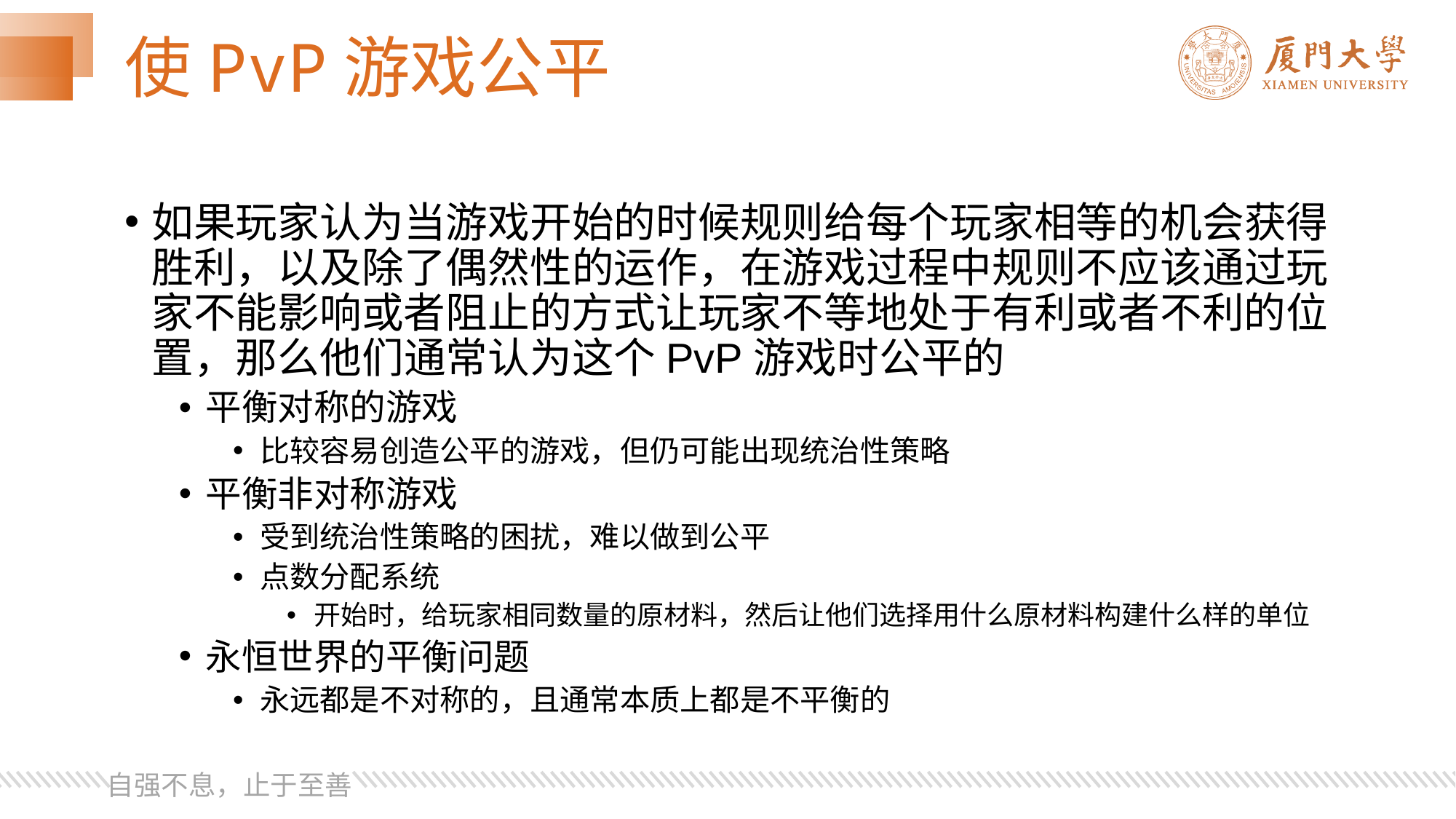

# 使PvP游戏公平
如果玩家认为当游戏开始的时候规则给每个玩家相等的机会获得胜利，以及除了偶然性的运作，在游戏过程中规则不应该通过玩家不能影响或者阻止的方式让玩家不等地处于有利或者不利的位置，那么他们通常认为这个PvP游戏时公平的
平衡对称的游戏
比较容易创造公平的游戏，但仍可能出现统治性策略
平衡非对称游戏
受到统治性策略的困扰，难以做到公平
点数分配系统
开始时，给玩家相同数量的原材料，然后让他们选择用什么原材料构建什么样的单位
永恒世界的平衡问题
永远都是不对称的，且通常本质上都是不平衡的